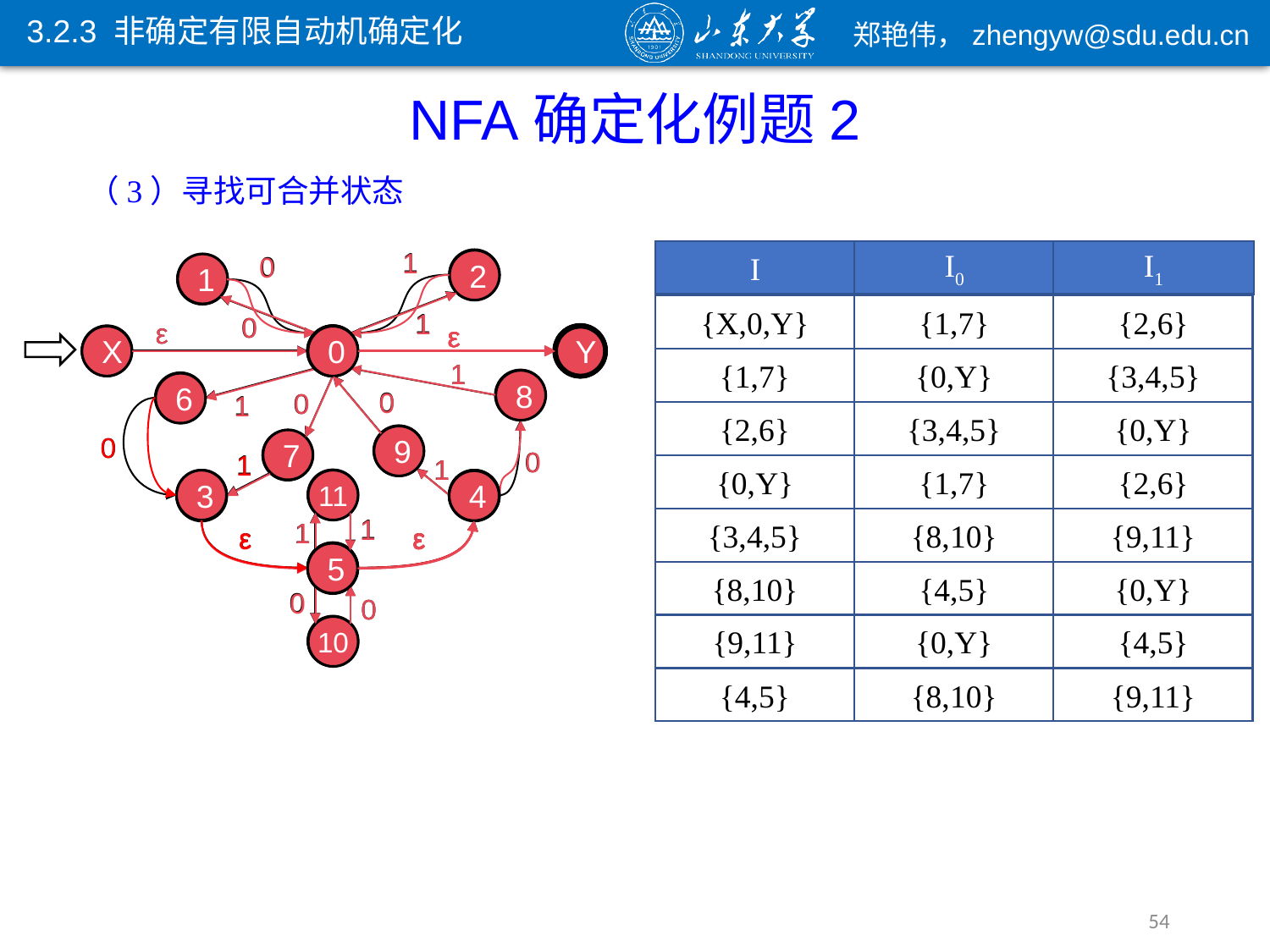

3.2.3 非确定有限自动机确定化
NFA确定化例题2
（3）寻找可合并状态
1
1
ε
0
Y
I
I0
I1
0
0
ε
0
Y
2
2
1
6
1
1
0
0
7
1
{X,0,Y}
{1,7}
{2,6}
1
0
ε
ε
ε
X
0
Y
ε
0
Y
1
ε
ε
0
Y
0
X
0
Y

{1,7}
{0,Y}
{3,4,5}
1
8
8
0
0
10
6
0
0
1
0
3
4
ε
ε
5
{2,6}
{3,4,5}
{0,Y}
0
9
9
1
11
1
7
0
1
1
3
4
ε
ε
5
1
{0,Y}
{1,7}
{2,6}
11
3
4
4
ε
5
0
4
1
ε
5
1
{3,4,5}
{8,10}
{9,11}
1
ε
ε
5
{8,10}
{4,5}
{0,Y}
0
0
{9,11}
{0,Y}
{4,5}
10
{4,5}
{8,10}
{9,11}
54